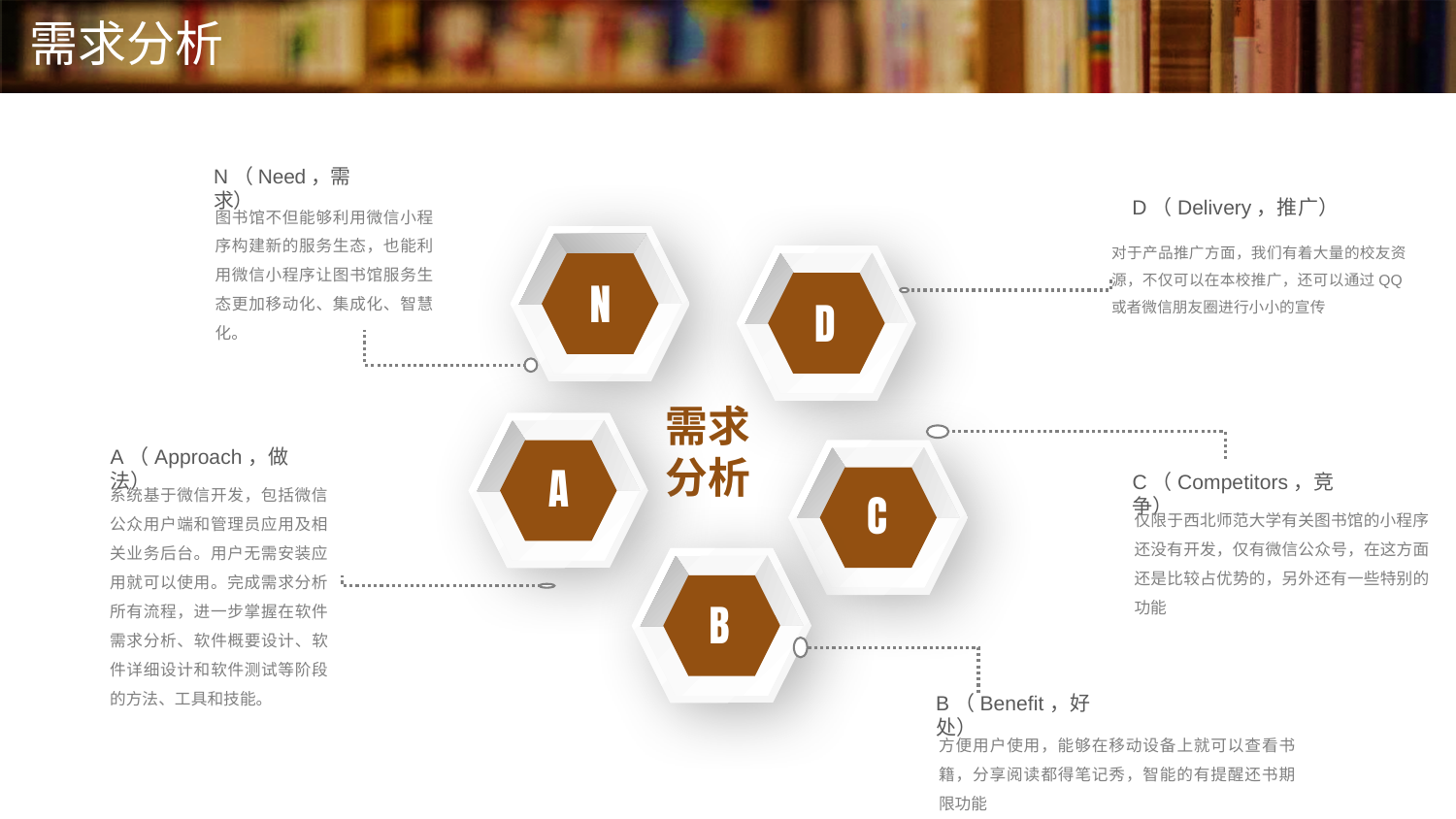

# 需求分析
N（Need，需求）
图书馆不但能够利用微信小程序构建新的服务生态，也能利用微信小程序让图书馆服务生态更加移动化、集成化、智慧化。
D（Delivery，推广）
对于产品推广方面，我们有着大量的校友资源，不仅可以在本校推广，还可以通过QQ或者微信朋友圈进行小小的宣传

N

D

需求分析

A（Approach，做法）
系统基于微信开发，包括微信公众用户端和管理员应用及相关业务后台。用户无需安装应用就可以使用。完成需求分析所有流程，进一步掌握在软件需求分析、软件概要设计、软件详细设计和软件测试等阶段的方法、工具和技能。

A
C（Competitors，竞争）
仅限于西北师范大学有关图书馆的小程序还没有开发，仅有微信公众号，在这方面还是比较占优势的，另外还有一些特别的功能

C

B

B（Benefit，好处）
方便用户使用，能够在移动设备上就可以查看书籍，分享阅读都得笔记秀，智能的有提醒还书期限功能